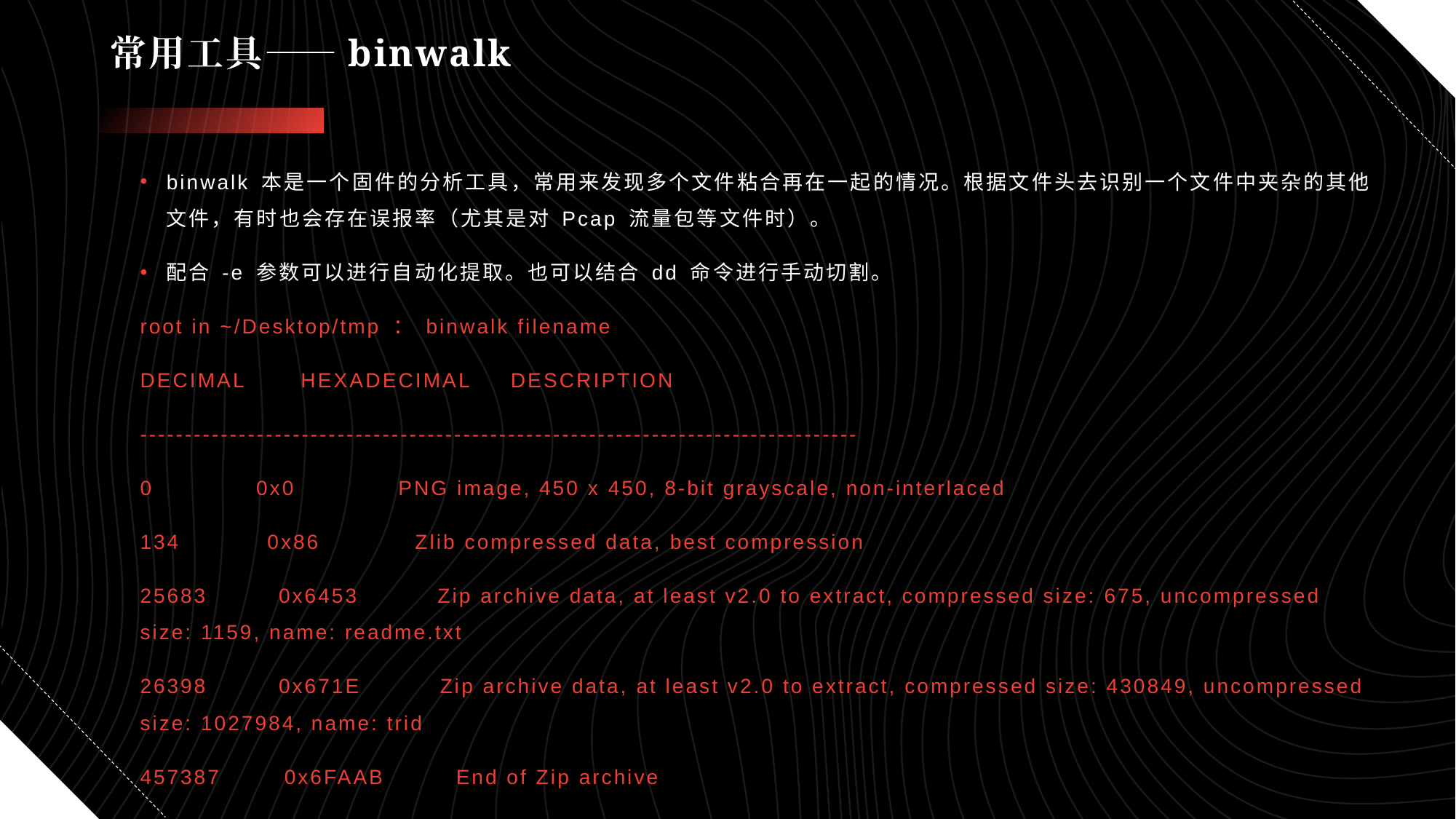

# 常用工具——binwalk
binwalk 本是一个固件的分析工具，常用来发现多个文件粘合再在一起的情况。根据文件头去识别一个文件中夹杂的其他文件，有时也会存在误报率（尤其是对 Pcap 流量包等文件时）。
配合 -e 参数可以进行自动化提取。也可以结合 dd 命令进行手动切割。
root in ~/Desktop/tmp ： binwalk filename
DECIMAL       HEXADECIMAL     DESCRIPTION
--------------------------------------------------------------------------------
0             0x0             PNG image, 450 x 450, 8-bit grayscale, non-interlaced
134           0x86            Zlib compressed data, best compression
25683         0x6453          Zip archive data, at least v2.0 to extract, compressed size: 675, uncompressed size: 1159, name: readme.txt
26398         0x671E          Zip archive data, at least v2.0 to extract, compressed size: 430849, uncompressed size: 1027984, name: trid
457387        0x6FAAB         End of Zip archive